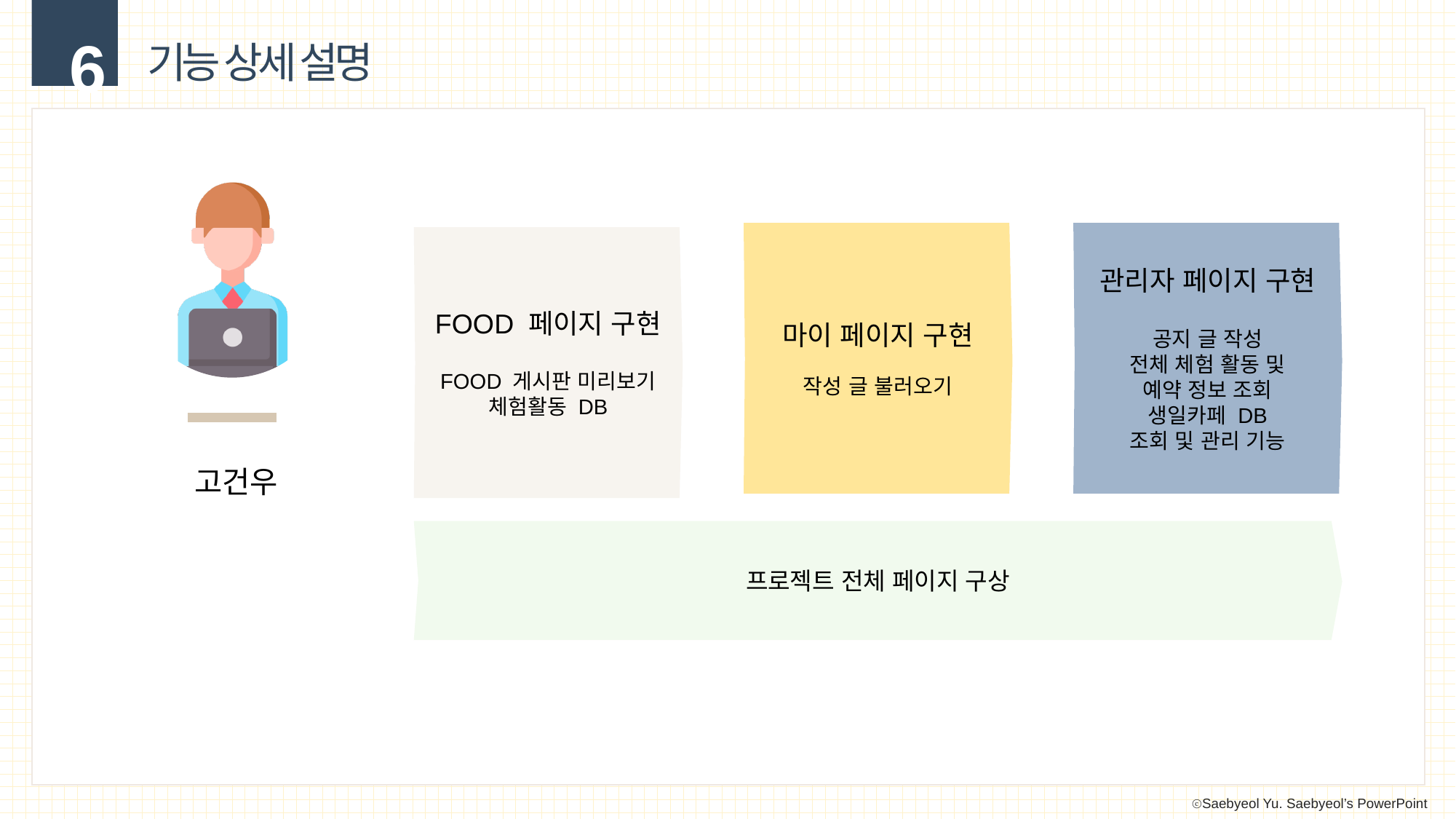

6
기능 상세 설명

마이 페이지 구현

작성 글 불러오기
관리자 페이지 구현

공지 글 작성
전체 체험 활동 및
예약 정보 조회
생일카페 DB
조회 및 관리 기능
FOOD 페이지 구현

FOOD 게시판 미리보기
체험활동 DB
고건우
프로젝트 전체 페이지 구상